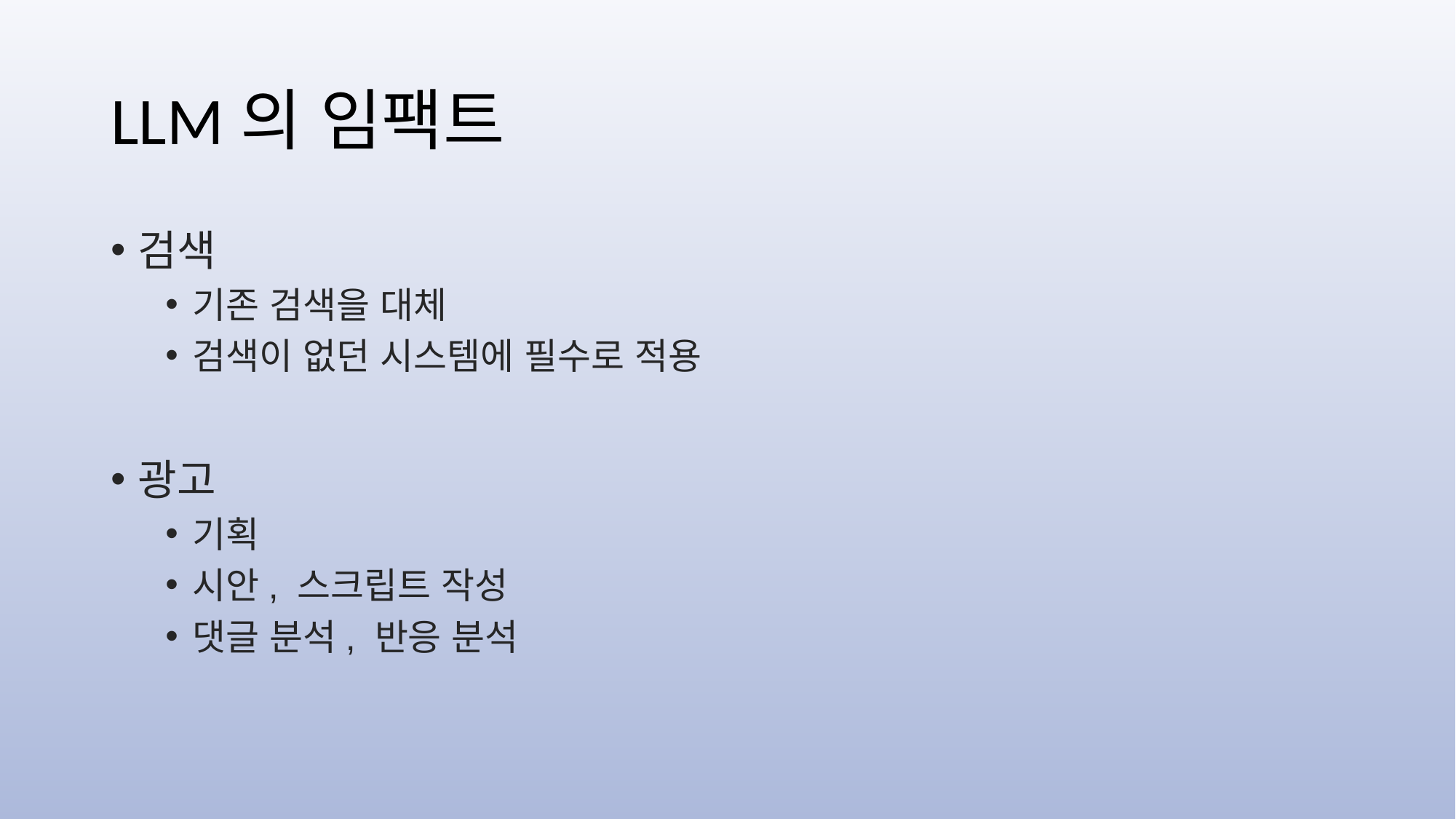

# LLM의 임팩트
검색
기존 검색을 대체
검색이 없던 시스템에 필수로 적용

광고
기획
시안, 스크립트 작성
댓글 분석, 반응 분석